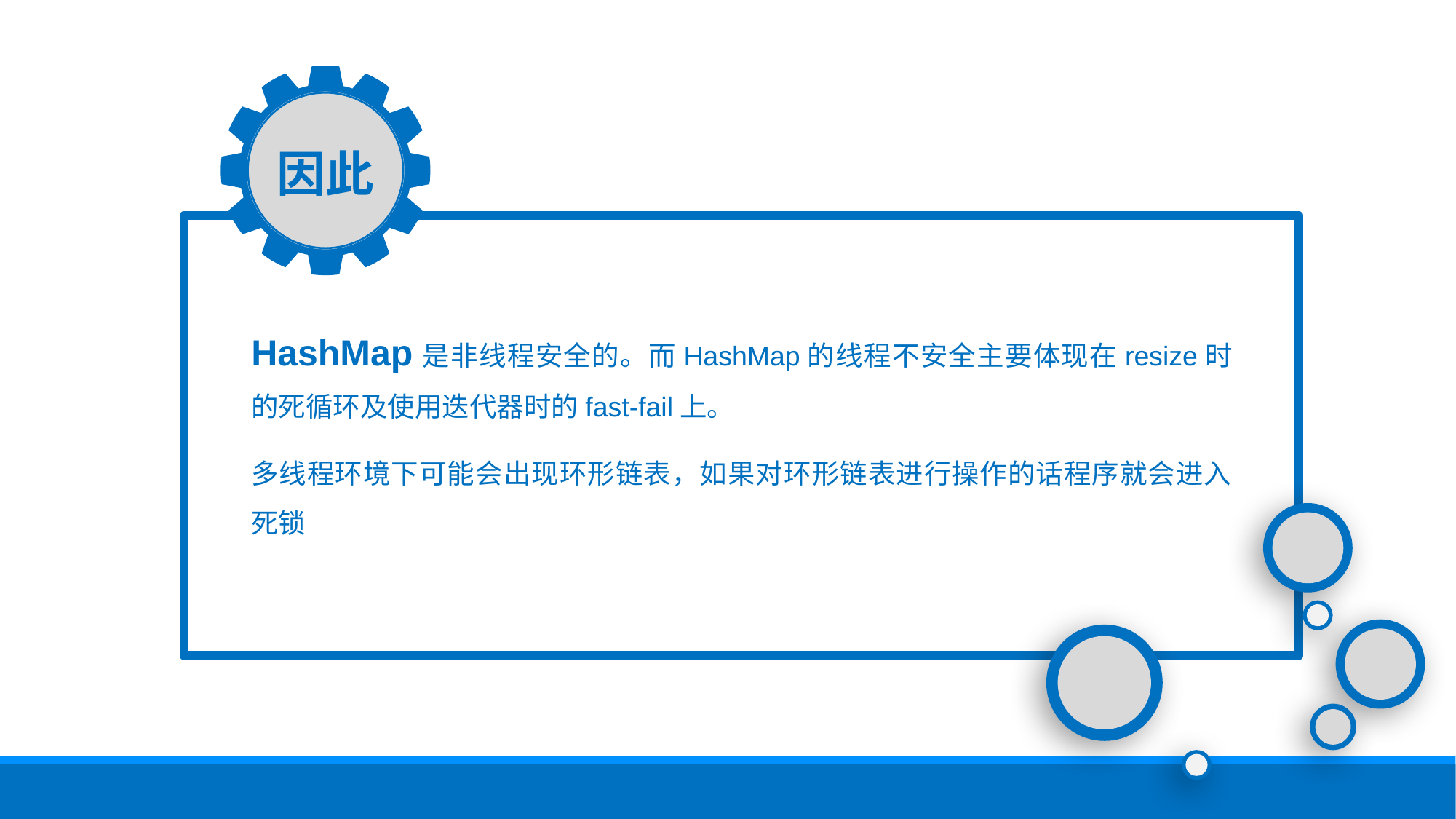

因此

HashMap是非线程安全的。而HashMap的线程不安全主要体现在resize时的死循环及使用迭代器时的fast-fail上。
多线程环境下可能会出现环形链表，如果对环形链表进行操作的话程序就会进入死锁